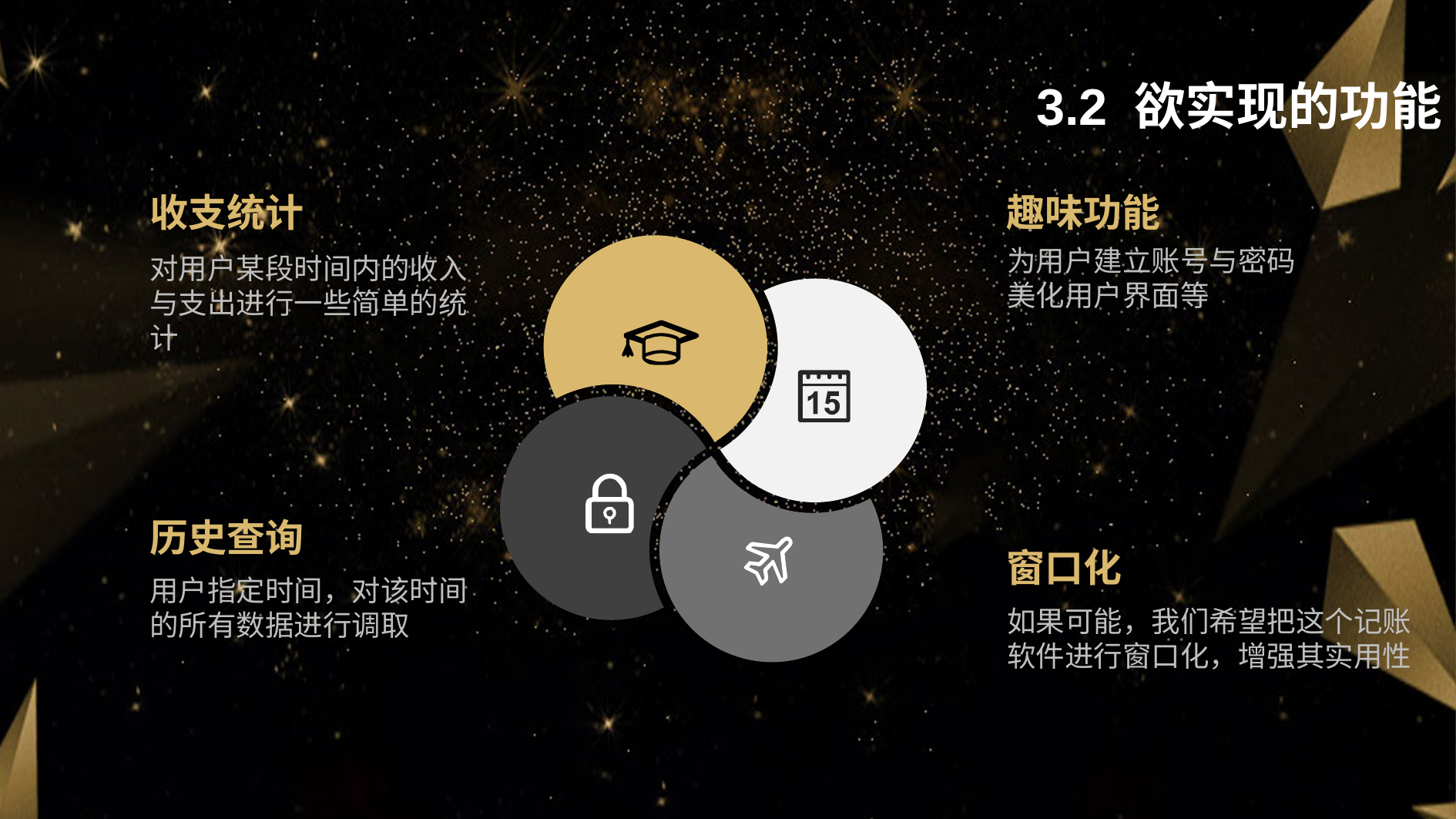

3.2 欲实现的功能
收支统计
趣味功能

为用户建立账号与密码
美化用户界面等

对用户某段时间内的收入与支出进行一些简单的统计

历史查询

窗口化
用户指定时间，对该时间的所有数据进行调取
如果可能，我们希望把这个记账软件进行窗口化，增强其实用性